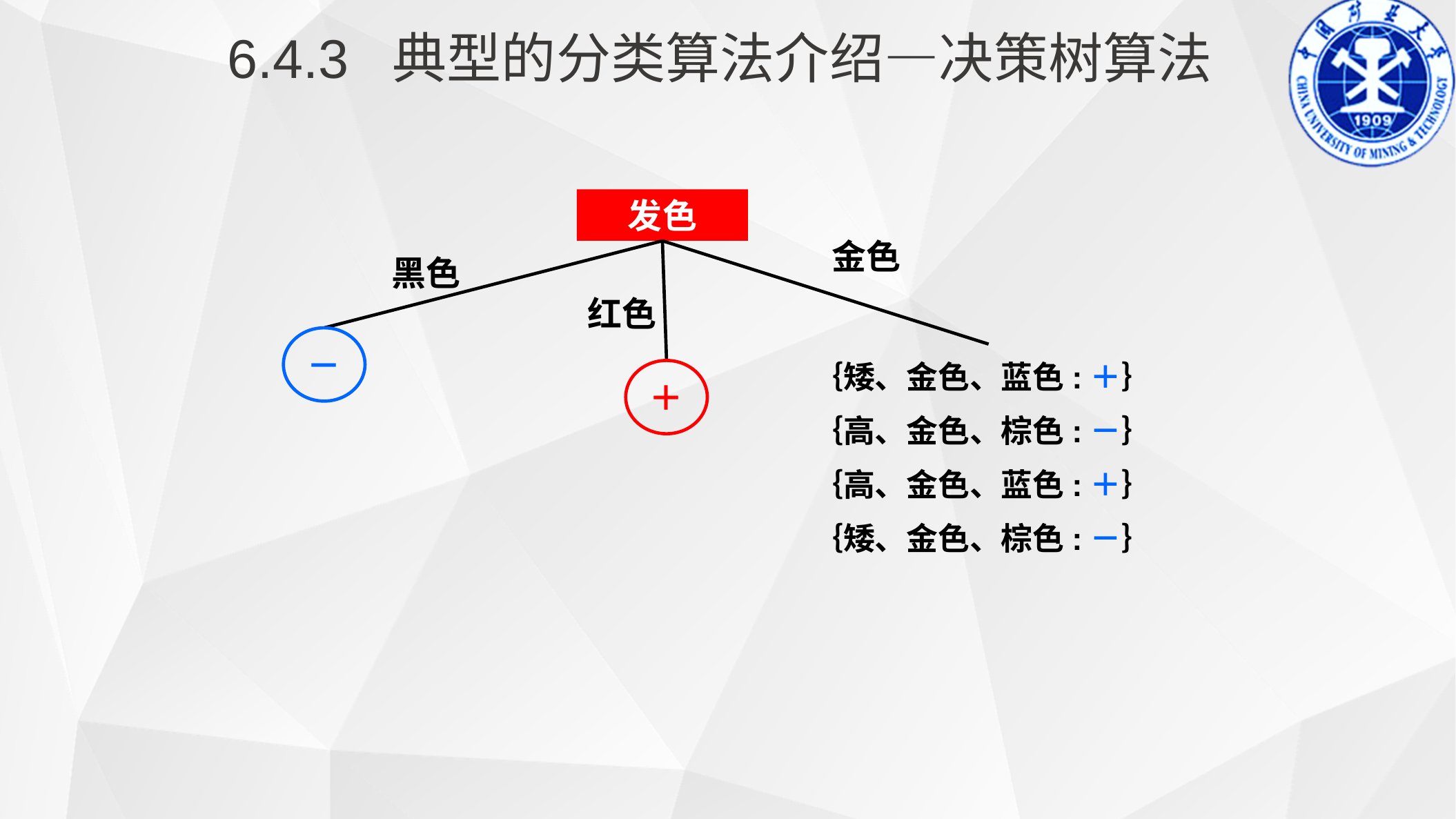

6.4.3  典型的分类算法介绍—决策树算法
发色
金色
黑色
红色
－
｛矮、金色、蓝色:＋｝
｛高、金色、棕色:－｝
｛高、金色、蓝色:＋｝
｛矮、金色、棕色:－｝
＋
129